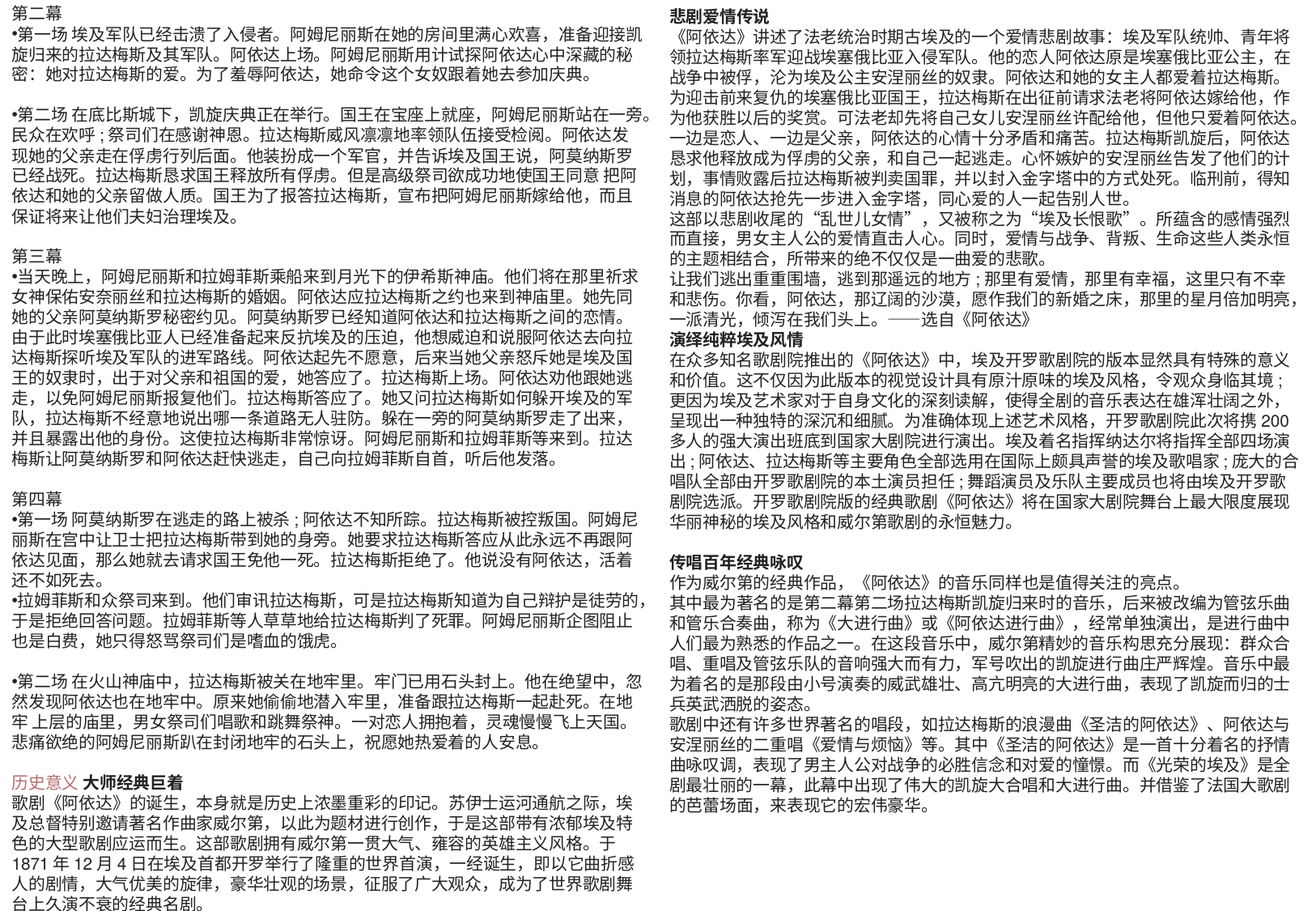

悲剧爱情传说
《阿依达》讲述了法老统治时期古埃及的一个爱情悲剧故事：埃及军队统帅、青年将领拉达梅斯率军迎战埃塞俄比亚入侵军队。他的恋人阿依达原是埃塞俄比亚公主，在战争中被俘，沦为埃及公主安涅丽丝的奴隶。阿依达和她的女主人都爱着拉达梅斯。为迎击前来复仇的埃塞俄比亚国王，拉达梅斯在出征前请求法老将阿依达嫁给他，作为他获胜以后的奖赏。可法老却先将自己女儿安涅丽丝许配给他，但他只爱着阿依达。一边是恋人、一边是父亲，阿依达的心情十分矛盾和痛苦。拉达梅斯凯旋后，阿依达恳求他释放成为俘虏的父亲，和自己一起逃走。心怀嫉妒的安涅丽丝告发了他们的计划，事情败露后拉达梅斯被判卖国罪，并以封入金字塔中的方式处死。临刑前，得知消息的阿依达抢先一步进入金字塔，同心爱的人一起告别人世。
这部以悲剧收尾的“乱世儿女情”，又被称之为“埃及长恨歌”。所蕴含的感情强烈而直接，男女主人公的爱情直击人心。同时，爱情与战争、背叛、生命这些人类永恒的主题相结合，所带来的绝不仅仅是一曲爱的悲歌。
让我们逃出重重围墙，逃到那遥远的地方;那里有爱情，那里有幸福，这里只有不幸和悲伤。你看，阿依达，那辽阔的沙漠，愿作我们的新婚之床，那里的星月倍加明亮，一派清光，倾泻在我们头上。——选自《阿依达》
演绎纯粹埃及风情
在众多知名歌剧院推出的《阿依达》中，埃及开罗歌剧院的版本显然具有特殊的意义和价值。这不仅因为此版本的视觉设计具有原汁原味的埃及风格，令观众身临其境;更因为埃及艺术家对于自身文化的深刻读解，使得全剧的音乐表达在雄浑壮阔之外，呈现出一种独特的深沉和细腻。为准确体现上述艺术风格，开罗歌剧院此次将携200多人的强大演出班底到国家大剧院进行演出。埃及着名指挥纳达尔将指挥全部四场演出;阿依达、拉达梅斯等主要角色全部选用在国际上颇具声誉的埃及歌唱家;庞大的合唱队全部由开罗歌剧院的本土演员担任;舞蹈演员及乐队主要成员也将由埃及开罗歌剧院选派。开罗歌剧院版的经典歌剧《阿依达》将在国家大剧院舞台上最大限度展现华丽神秘的埃及风格和威尔第歌剧的永恒魅力。

传唱百年经典咏叹
作为威尔第的经典作品，《阿依达》的音乐同样也是值得关注的亮点。
其中最为著名的是第二幕第二场拉达梅斯凯旋归来时的音乐，后来被改编为管弦乐曲和管乐合奏曲，称为《大进行曲》或《阿依达进行曲》，经常单独演出，是进行曲中人们最为熟悉的作品之一。在这段音乐中，威尔第精妙的音乐构思充分展现：群众合唱、重唱及管弦乐队的音响强大而有力，军号吹出的凯旋进行曲庄严辉煌。音乐中最为着名的是那段由小号演奏的威武雄壮、高亢明亮的大进行曲，表现了凯旋而归的士兵英武洒脱的姿态。
歌剧中还有许多世界著名的唱段，如拉达梅斯的浪漫曲《圣洁的阿依达》、阿依达与安涅丽丝的二重唱《爱情与烦恼》等。其中《圣洁的阿依达》是一首十分着名的抒情曲咏叹调，表现了男主人公对战争的必胜信念和对爱的憧憬。而《光荣的埃及》是全剧最壮丽的一幕，此幕中出现了伟大的凯旋大合唱和大进行曲。并借鉴了法国大歌剧的芭蕾场面，来表现它的宏伟豪华。

第二幕
第一场 埃及军队已经击溃了入侵者。阿姆尼丽斯在她的房间里满心欢喜，准备迎接凯旋归来的拉达梅斯及其军队。阿依达上场。阿姆尼丽斯用计试探阿依达心中深藏的秘密：她对拉达梅斯的爱。为了羞辱阿依达，她命令这个女奴跟着她去参加庆典。

第二场 在底比斯城下，凯旋庆典正在举行。国王在宝座上就座，阿姆尼丽斯站在一旁。民众在欢呼;祭司们在感谢神恩。拉达梅斯威风凛凛地率领队伍接受检阅。阿依达发 现她的父亲走在俘虏行列后面。他装扮成一个军官，并告诉埃及国王说，阿莫纳斯罗已经战死。拉达梅斯恳求国王释放所有俘虏。但是高级祭司欲成功地使国王同意 把阿依达和她的父亲留做人质。国王为了报答拉达梅斯，宣布把阿姆尼丽斯嫁给他，而且保证将来让他们夫妇治理埃及。

第三幕
当天晚上，阿姆尼丽斯和拉姆菲斯乘船来到月光下的伊希斯神庙。他们将在那里祈求女神保佑安奈丽丝和拉达梅斯的婚姻。阿依达应拉达梅斯之约也来到神庙里。她先同她的父亲阿莫纳斯罗秘密约见。阿莫纳斯罗已经知道阿依达和拉达梅斯之间的恋情。由于此时埃塞俄比亚人已经准备起来反抗埃及的压迫，他想威迫和说服阿依达去向拉达梅斯探听埃及军队的进军路线。阿依达起先不愿意，后来当她父亲怒斥她是埃及国王的奴隶时，出于对父亲和祖国的爱，她答应了。拉达梅斯上场。阿依达劝他跟她逃走，以免阿姆尼丽斯报复他们。拉达梅斯答应了。她又问拉达梅斯如何躲开埃及的军队，拉达梅斯不经意地说出哪一条道路无人驻防。躲在一旁的阿莫纳斯罗走了出来，并且暴露出他的身份。这使拉达梅斯非常惊讶。阿姆尼丽斯和拉姆菲斯等来到。拉达梅斯让阿莫纳斯罗和阿依达赶快逃走，自己向拉姆菲斯自首，听后他发落。

第四幕
第一场 阿莫纳斯罗在逃走的路上被杀;阿依达不知所踪。拉达梅斯被控叛国。阿姆尼丽斯在宫中让卫士把拉达梅斯带到她的身旁。她要求拉达梅斯答应从此永远不再跟阿依达见面，那么她就去请求国王免他一死。拉达梅斯拒绝了。他说没有阿依达，活着还不如死去。
拉姆菲斯和众祭司来到。他们审讯拉达梅斯，可是拉达梅斯知道为自己辩护是徒劳的，于是拒绝回答问题。拉姆菲斯等人草草地给拉达梅斯判了死罪。阿姆尼丽斯企图阻止也是白费，她只得怒骂祭司们是嗜血的饿虎。

第二场 在火山神庙中，拉达梅斯被关在地牢里。牢门已用石头封上。他在绝望中，忽然发现阿依达也在地牢中。原来她偷偷地潜入牢里，准备跟拉达梅斯一起赴死。在地牢 上层的庙里，男女祭司们唱歌和跳舞祭神。一对恋人拥抱着，灵魂慢慢飞上天国。悲痛欲绝的阿姆尼丽斯趴在封闭地牢的石头上，祝愿她热爱着的人安息。

历史意义 大师经典巨着
歌剧《阿依达》的诞生，本身就是历史上浓墨重彩的印记。苏伊士运河通航之际，埃及总督特别邀请著名作曲家威尔第，以此为题材进行创作，于是这部带有浓郁埃及特色的大型歌剧应运而生。这部歌剧拥有威尔第一贯大气、雍容的英雄主义风格。于1871年12月4日在埃及首都开罗举行了隆重的世界首演，一经诞生，即以它曲折感人的剧情，大气优美的旋律，豪华壮观的场景，征服了广大观众，成为了世界歌剧舞台上久演不衰的经典名剧。